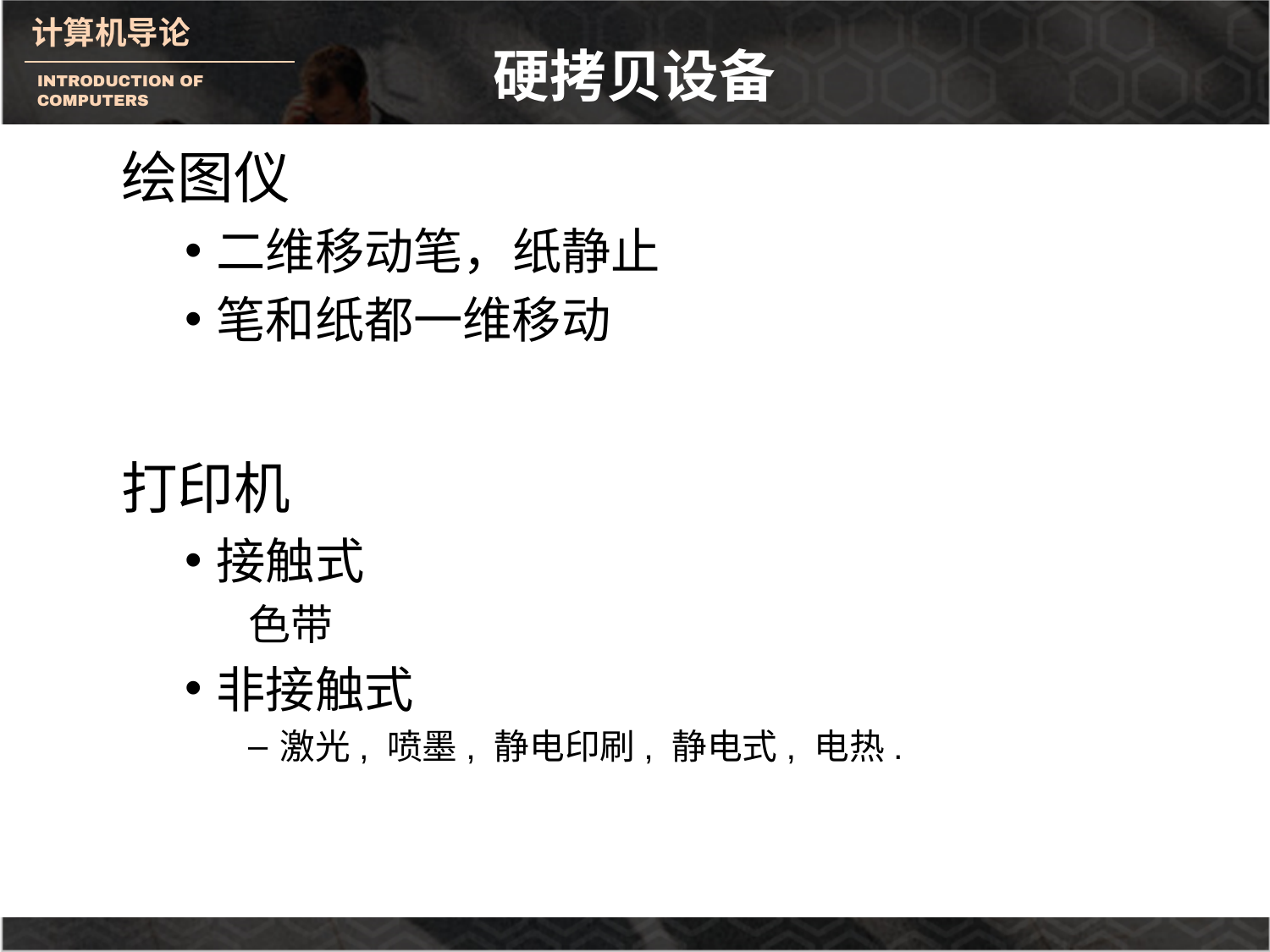

# 硬拷贝设备
绘图仪
二维移动笔，纸静止
笔和纸都一维移动

打印机
接触式
色带
非接触式
激光, 喷墨, 静电印刷, 静电式, 电热.